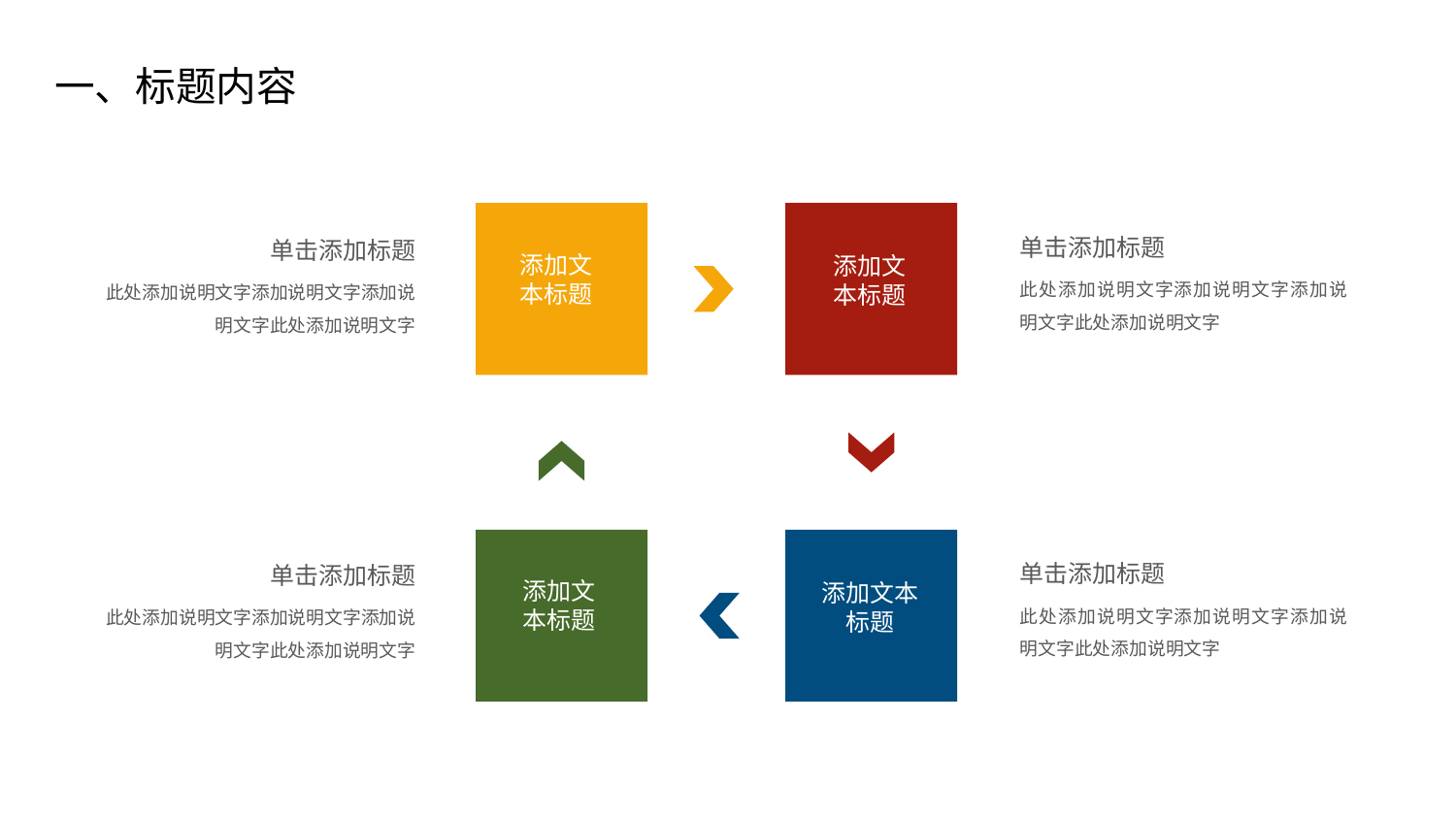

一、标题内容

添加文
本标题

添加文
本标题
单击添加标题
此处添加说明文字添加说明文字添加说明文字此处添加说明文字
单击添加标题
此处添加说明文字添加说明文字添加说明文字此处添加说明文字

添加文本标题

添加文本标题
单击添加标题
此处添加说明文字添加说明文字添加说明文字此处添加说明文字
单击添加标题
此处添加说明文字添加说明文字添加说明文字此处添加说明文字